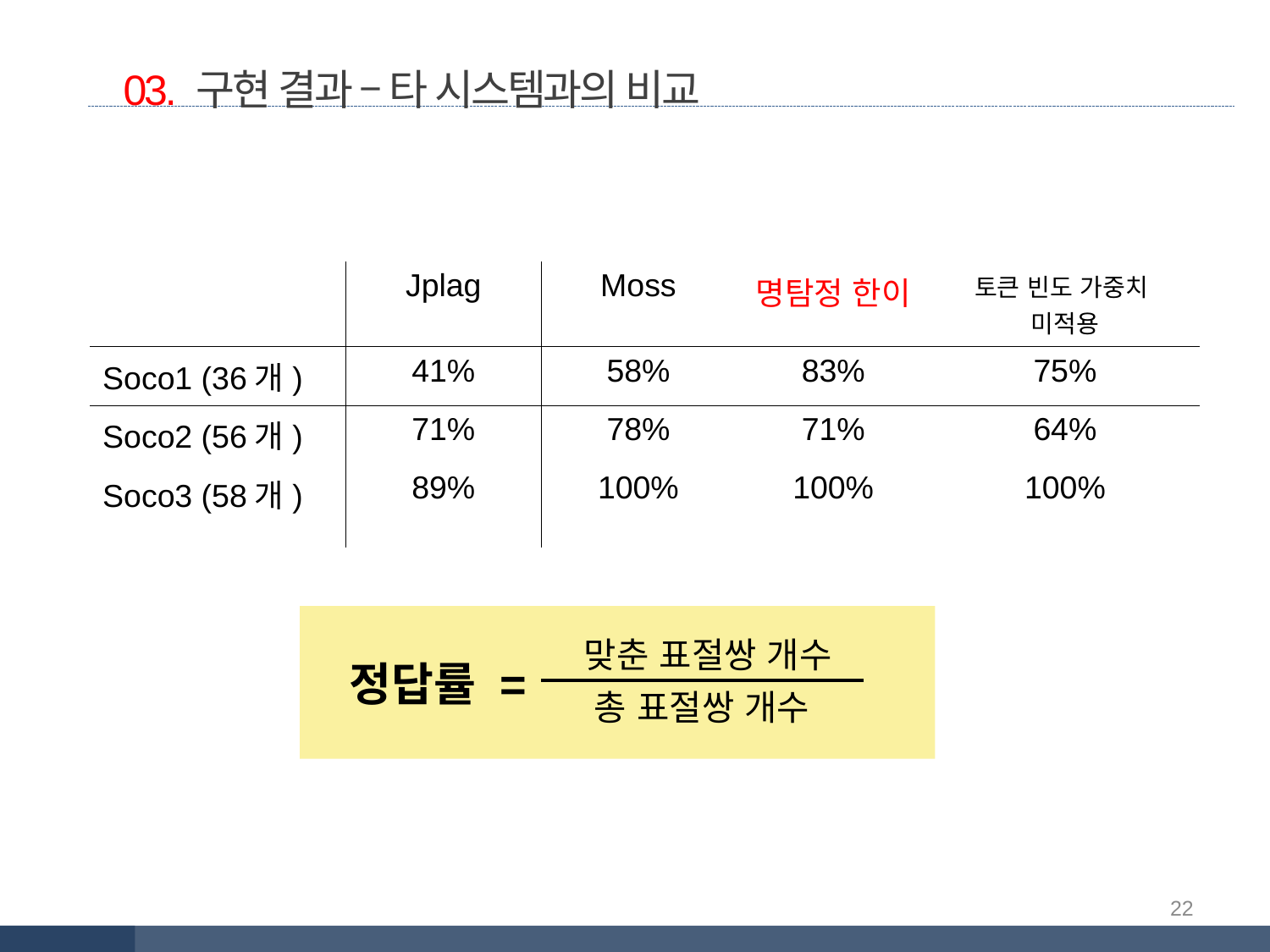

03. 구현 결과 – 타 시스템과의 비교
|  | Jplag | Moss | 명탐정 한이 | 토큰 빈도 가중치 미적용 |
| --- | --- | --- | --- | --- |
| Soco1 (36개) | 41% | 58% | 83% | 75% |
| Soco2 (56개) | 71% | 78% | 71% | 64% |
| Soco3 (58개) | 89% | 100% | 100% | 100% |

맞춘 표절쌍 개수
정답률 =
총 표절쌍 개수
22